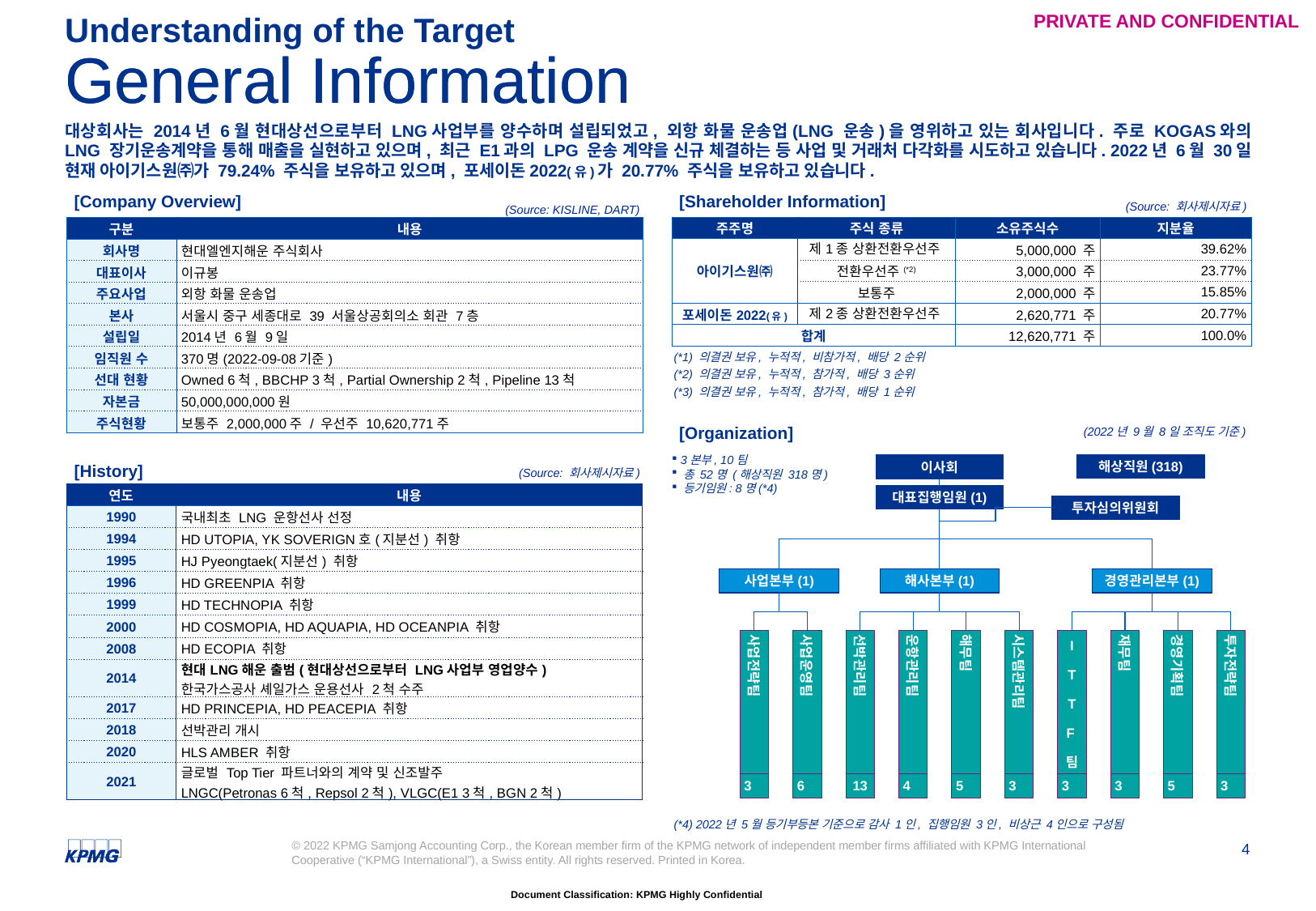

Understanding of the Target
# General Information
General Information
대상회사는 2014년 6월 현대상선으로부터 LNG사업부를 양수하며 설립되었고, 외항 화물 운송업(LNG 운송)을 영위하고 있는 회사입니다. 주로 KOGAS와의 LNG 장기운송계약을 통해 매출을 실현하고 있으며, 최근 E1과의 LPG 운송 계약을 신규 체결하는 등 사업 및 거래처 다각화를 시도하고 있습니다. 2022년 6월 30일 현재 아이기스원㈜가 79.24% 주식을 보유하고 있으며, 포세이돈2022(유)가 20.77% 주식을 보유하고 있습니다.
[Company Overview]
[Shareholder Information]
(Source: 회사제시자료)
(Source: KISLINE, DART)
| 주주명 | 주식 종류 | 소유주식수 | 지분율 |
| --- | --- | --- | --- |
| 아이기스원㈜ | 제1종 상환전환우선주(\*1) | 5,000,000 주 | 39.62% |
|  | 전환우선주(\*2) | 3,000,000 주 | 23.77% |
|  | 보통주 | 2,000,000 주 | 15.85% |
| 포세이돈2022(유) | 제2종 상환전환우선주(\*3) | 2,620,771 주 | 20.77% |
| 합계 |  | 12,620,771 주 | 100.0% |
| 구분 | 내용 |
| --- | --- |
| 회사명 | 현대엘엔지해운 주식회사 |
| 대표이사 | 이규봉 |
| 주요사업 | 외항 화물 운송업 |
| 본사 | 서울시 중구 세종대로 39 서울상공회의소 회관 7층 |
| 설립일 | 2014년 6월 9일 |
| 임직원 수 | 370명(2022-09-08기준) |
| 선대 현황 | Owned 6척, BBCHP 3척, Partial Ownership 2척, Pipeline 13척 |
| 자본금 | 50,000,000,000원 |
| 주식현황 | 보통주 2,000,000주 / 우선주 10,620,771주 |
(*1) 의결권 보유, 누적적, 비참가적, 배당 2순위
(*2) 의결권 보유, 누적적, 참가적, 배당 3순위
(*3) 의결권 보유, 누적적, 참가적, 배당 1순위
[Organization]
(2022년 9월 8일 조직도 기준)
 3본부, 10팀
 총 52명 (해상직원 318명)
 등기임원: 8명(*4)
해상직원(318)
이사회
[History]
(Source: 회사제시자료)
| 연도 | 내용 |
| --- | --- |
| 1990 | 국내최초 LNG 운항선사 선정 |
| 1994 | HD UTOPIA, YK SOVERIGN호(지분선) 취항 |
| 1995 | HJ Pyeongtaek(지분선) 취항 |
| 1996 | HD GREENPIA 취항 |
| 1999 | HD TECHNOPIA 취항 |
| 2000 | HD COSMOPIA, HD AQUAPIA, HD OCEANPIA 취항 |
| 2008 | HD ECOPIA 취항 |
| 2014 | 현대LNG해운 출범(현대상선으로부터 LNG사업부 영업양수) 한국가스공사 셰일가스 운용선사 2척 수주 |
| 2017 | HD PRINCEPIA, HD PEACEPIA 취항 |
| 2018 | 선박관리 개시 |
| 2020 | HLS AMBER 취항 |
| 2021 | 글로벌 Top Tier 파트너와의 계약 및 신조발주 LNGC(Petronas 6척, Repsol 2척), VLGC(E1 3척, BGN 2척) |
대표집행임원(1)
투자심의위원회
사업본부(1)
해사본부(1)
경영관리본부(1)
사업전략팀
사업운영팀
선박관리팀
운항관리팀
해무팀
시스템관리팀
I
T
T
F팀
재무팀
경영기획팀
투자전략팀
3
6
13
4
5
3
3
3
5
3
(*4) 2022년 5월 등기부등본 기준으로 감사 1인, 집행임원 3인, 비상근 4인으로 구성됨